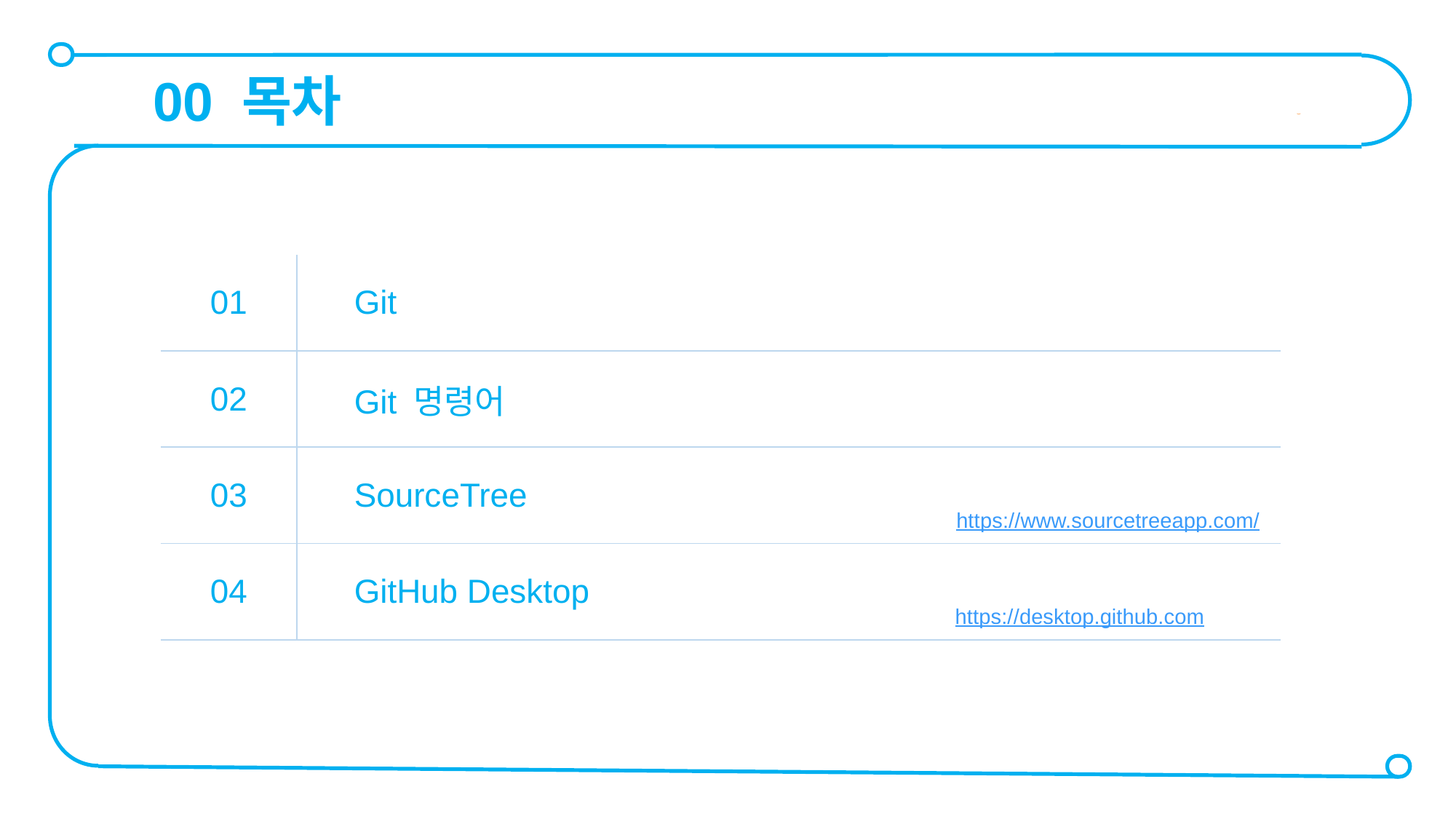

00 목차
| 01 | Git |
| --- | --- |
| 02 | Git 명령어 |
| 03 | SourceTree |
| 04 | GitHub Desktop |
https://www.sourcetreeapp.com/
https://desktop.github.com